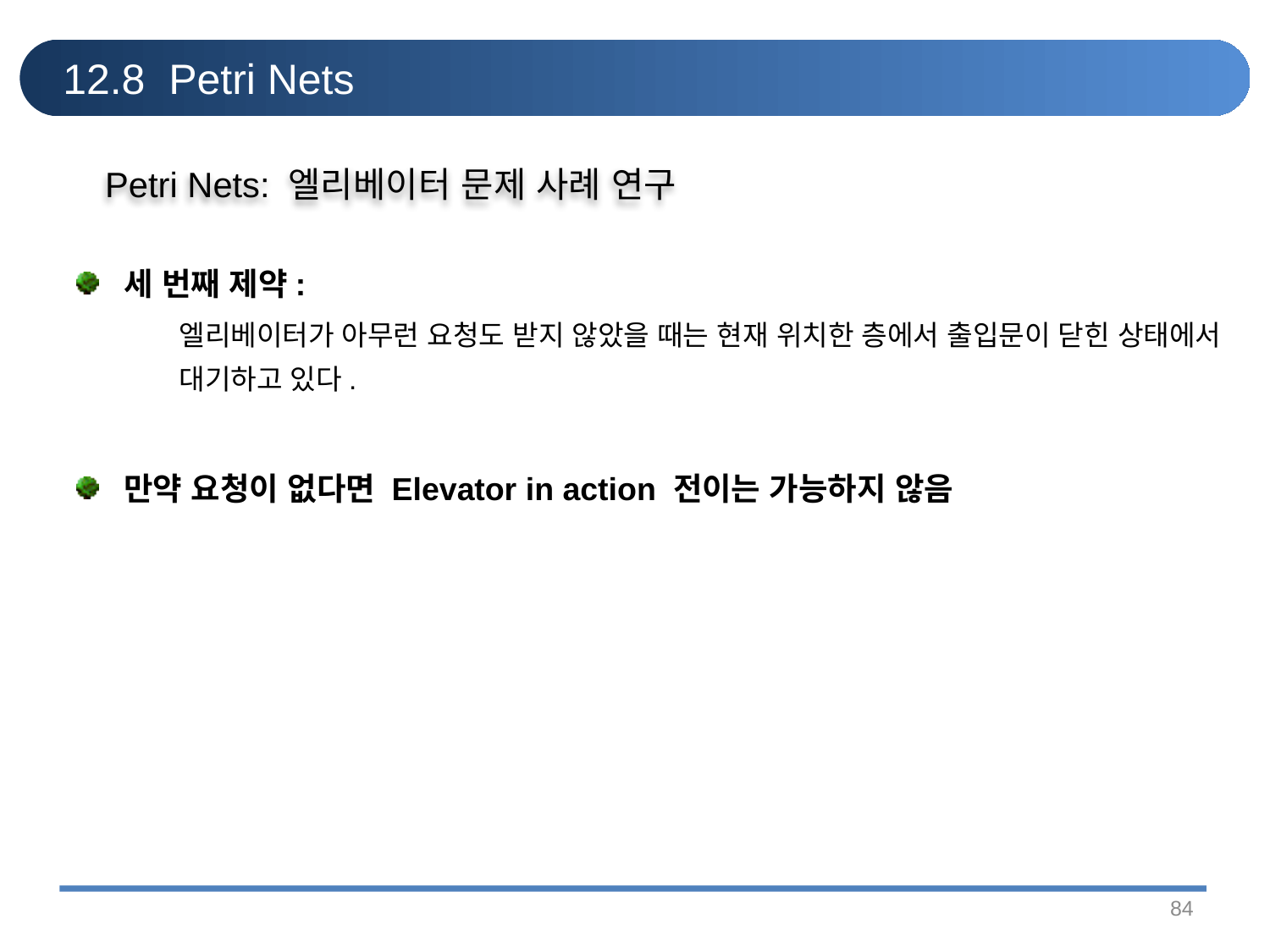

# 12.8  Petri Nets
Petri Nets: 엘리베이터 문제 사례 연구
세 번째 제약:
	엘리베이터가 아무런 요청도 받지 않았을 때는 현재 위치한 층에서 출입문이 닫힌 상태에서 대기하고 있다.

만약 요청이 없다면 Elevator in action 전이는 가능하지 않음
84